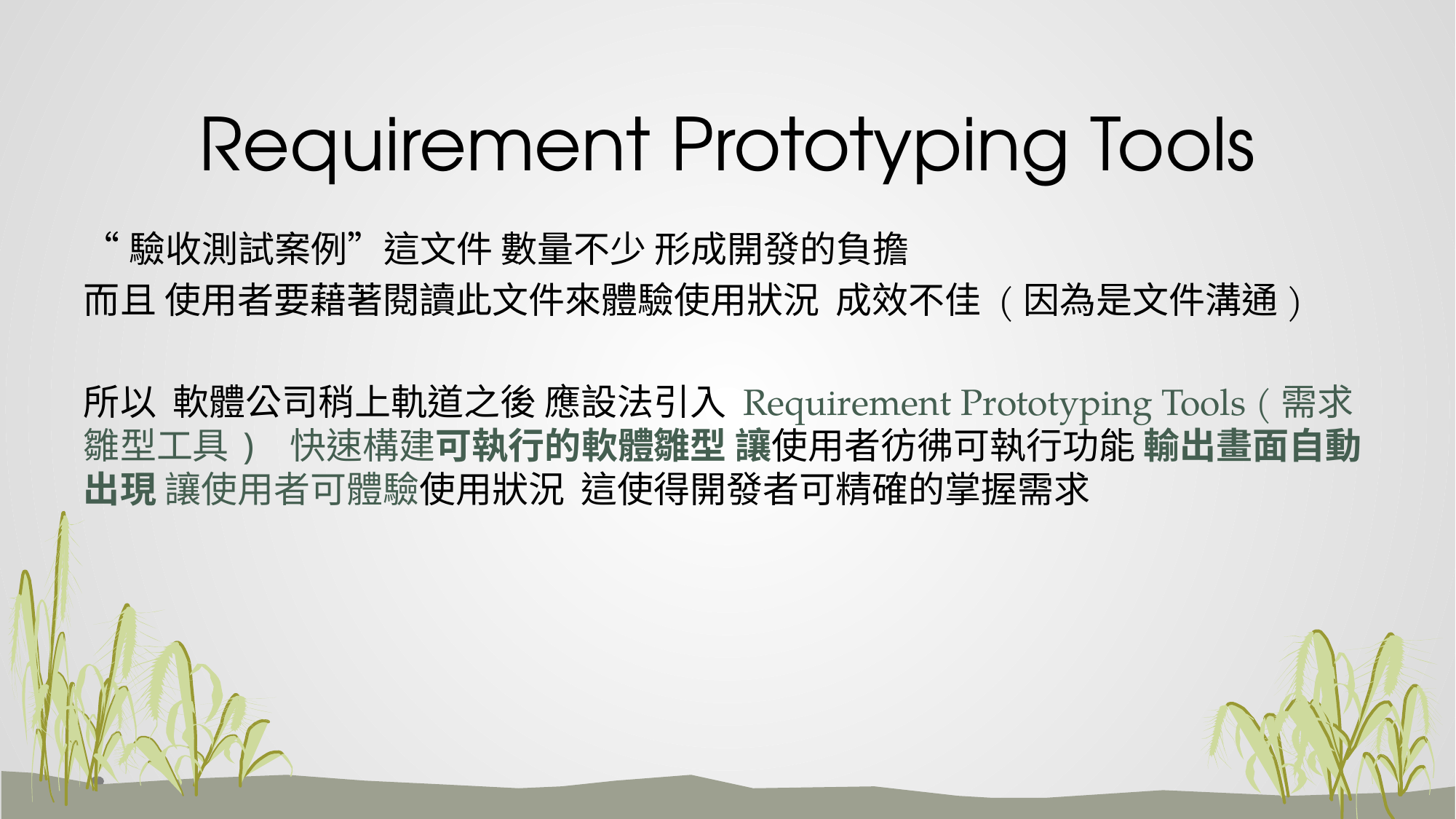

# Requirement Prototyping Tools
“驗收測試案例”這文件 數量不少 形成開發的負擔
而且 使用者要藉著閱讀此文件來體驗使用狀況  成效不佳 (因為是文件溝通)

所以  軟體公司稍上軌道之後 應設法引入 Requirement Prototyping Tools (需求雛型工具) 快速構建可執行的軟體雛型 讓使用者彷彿可執行功能 輸出畫面自動出現 讓使用者可體驗使用狀況  這使得開發者可精確的掌握需求